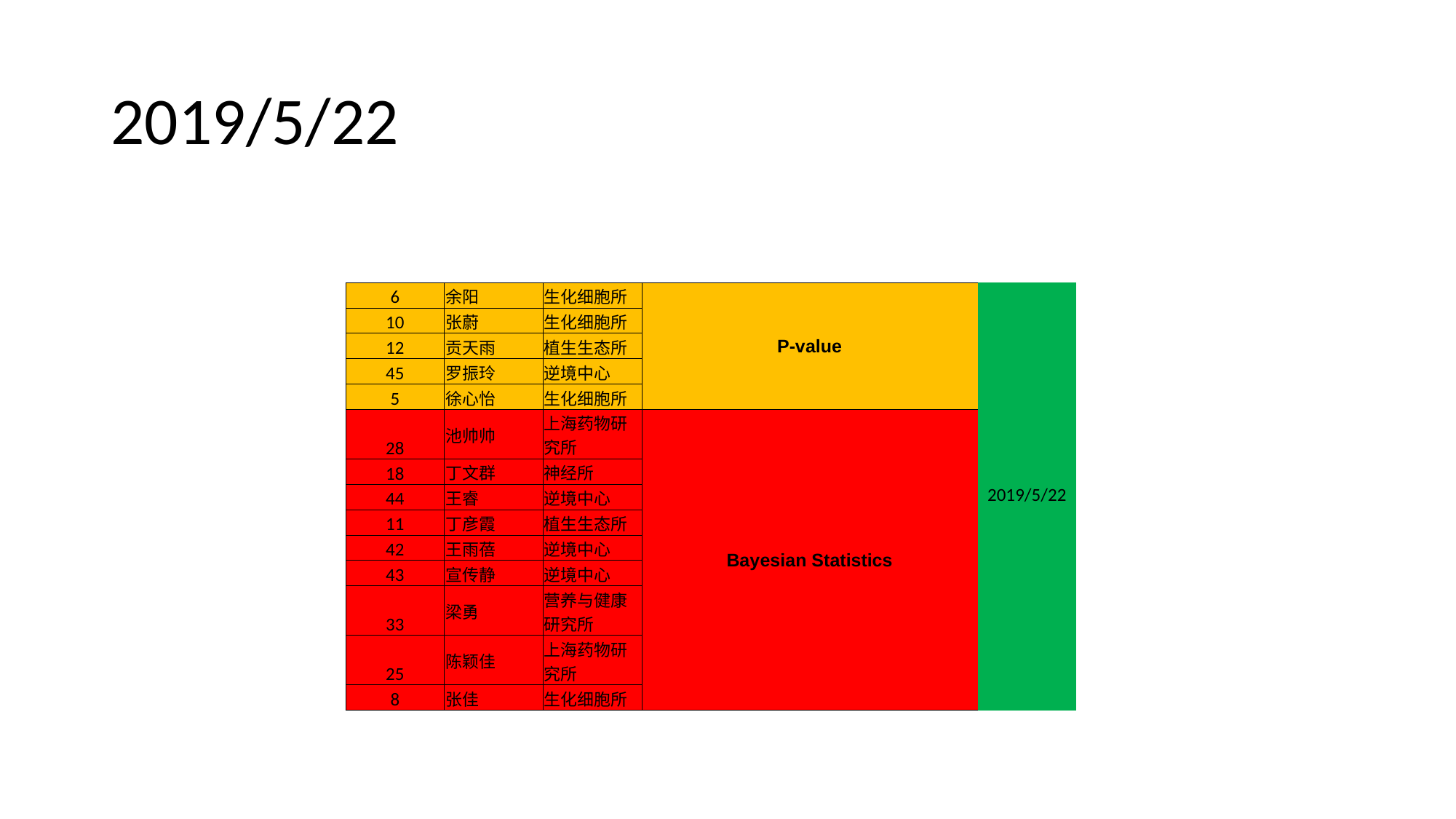

# 2019/5/22

| 6 | 余阳 | 生化细胞所 | P-value | 2019/5/22 |
| --- | --- | --- | --- | --- |
| 10 | 张蔚 | 生化细胞所 |  |  |
| 12 | 贡天雨 | 植生生态所 |  |  |
| 45 | 罗振玲 | 逆境中心 |  |  |
| 5 | 徐心怡 | 生化细胞所 |  |  |
| 28 | 池帅帅 | 上海药物研究所 | Bayesian Statistics |  |
| 18 | 丁文群 | 神经所 |  |  |
| 44 | 王睿 | 逆境中心 |  |  |
| 11 | 丁彦霞 | 植生生态所 |  |  |
| 42 | 王雨蓓 | 逆境中心 |  |  |
| 43 | 宣传静 | 逆境中心 |  |  |
| 33 | 梁勇 | 营养与健康研究所 |  |  |
| 25 | 陈颖佳 | 上海药物研究所 |  |  |
| 8 | 张佳 | 生化细胞所 |  |  |